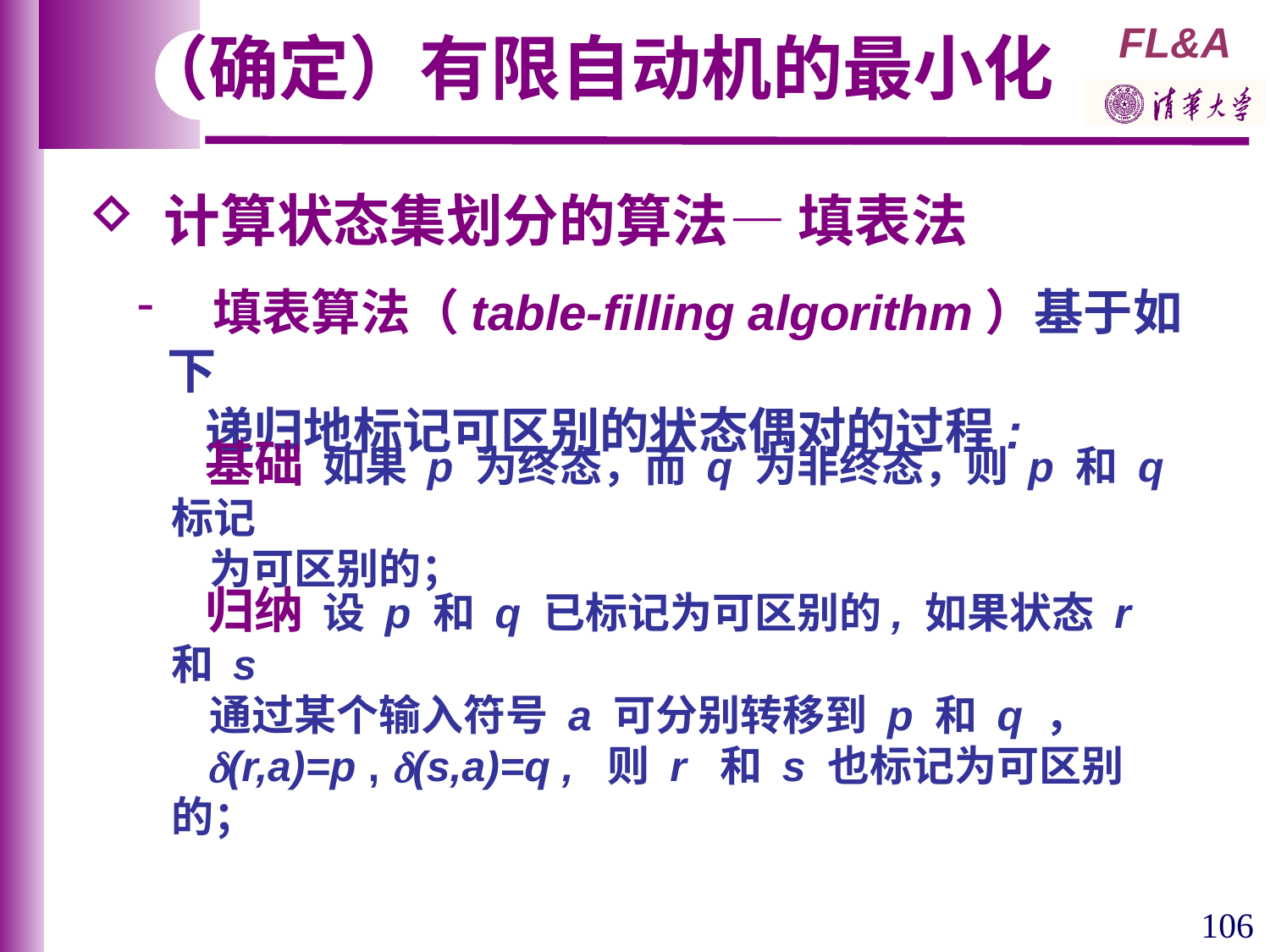

（确定）有限自动机的最小化
 计算状态集划分的算法— 填表法

   填表算法（table-filling algorithm）基于如下
     递归地标记可区别的状态偶对的过程:
  基础  如果 p 为终态，而 q 为非终态，则 p 和 q 标记
   为可区别的；
  归纳  设 p 和 q 已标记为可区别的, 如果状态 r  和 s
   通过某个输入符号 a 可分别转移到 p 和 q ，
   δ(r,a)=p , δ(s,a)=q ,  则 r  和 s 也标记为可区别的；
106